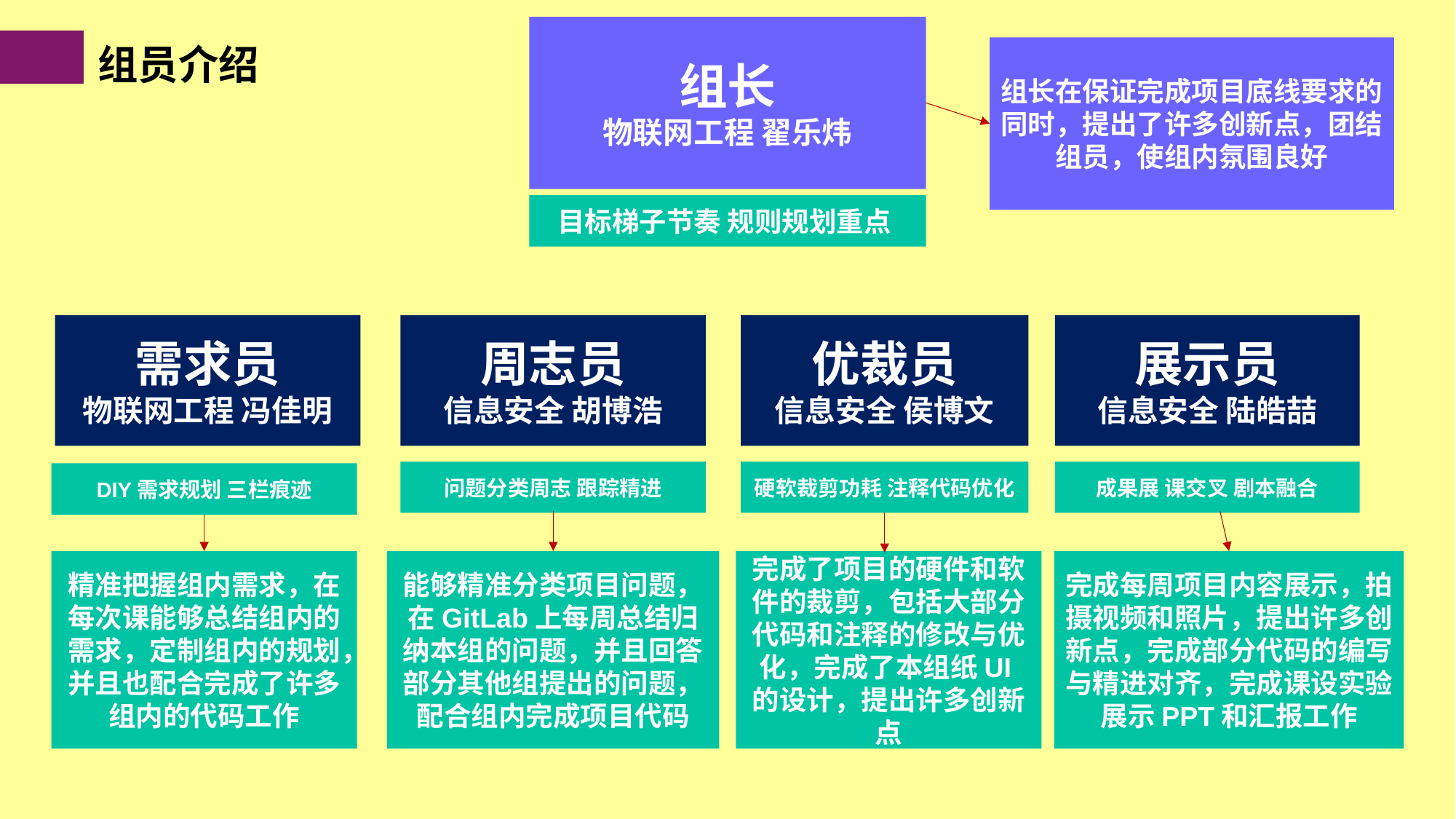

组长
物联网工程 翟乐炜
组员介绍

组长在保证完成项目底线要求的同时，提出了许多创新点，团结组员，使组内氛围良好
目标梯子节奏 规则规划重点
展示员
信息安全 陆皓喆
优裁员
信息安全 侯博文
周志员
信息安全 胡博浩
需求员
物联网工程 冯佳明
成果展 课交叉 剧本融合
硬软裁剪功耗 注释代码优化
问题分类周志 跟踪精进
DIY需求规划 三栏痕迹
精准把握组内需求，在每次课能够总结组内的需求，定制组内的规划，并且也配合完成了许多组内的代码工作
能够精准分类项目问题，在GitLab上每周总结归纳本组的问题，并且回答部分其他组提出的问题，配合组内完成项目代码
完成了项目的硬件和软件的裁剪，包括大部分代码和注释的修改与优化，完成了本组纸UI的设计，提出许多创新点
完成每周项目内容展示，拍摄视频和照片，提出许多创新点，完成部分代码的编写与精进对齐，完成课设实验展示PPT和汇报工作